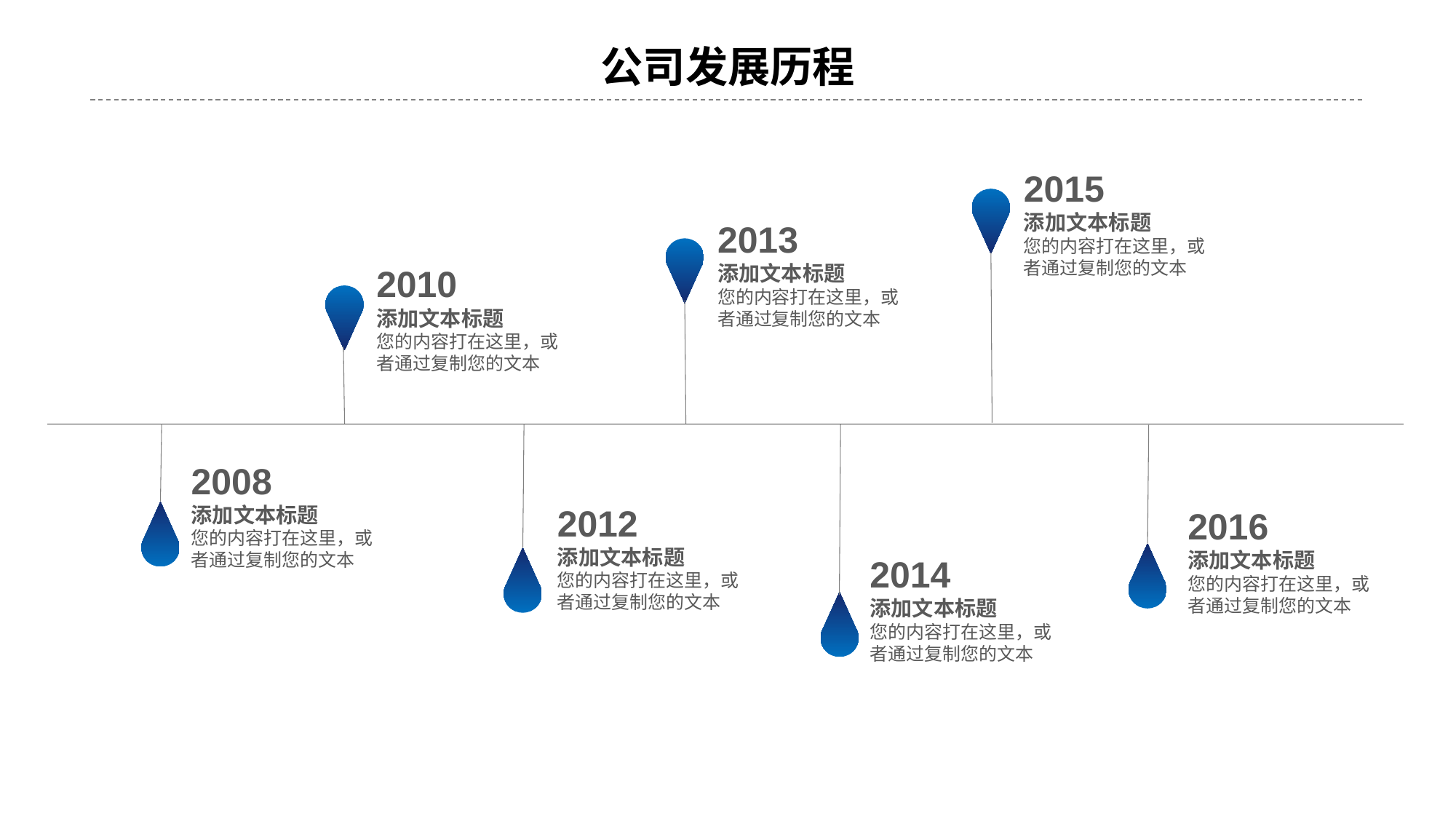

公司发展历程
2015
添加文本标题
您的内容打在这里，或者通过复制您的文本

2013
添加文本标题
您的内容打在这里，或者通过复制您的文本

2010
添加文本标题
您的内容打在这里，或者通过复制您的文本

2008
添加文本标题
您的内容打在这里，或者通过复制您的文本
2012
添加文本标题
您的内容打在这里，或者通过复制您的文本
2016
添加文本标题
您的内容打在这里，或者通过复制您的文本
2014
添加文本标题
您的内容打在这里，或者通过复制您的文本